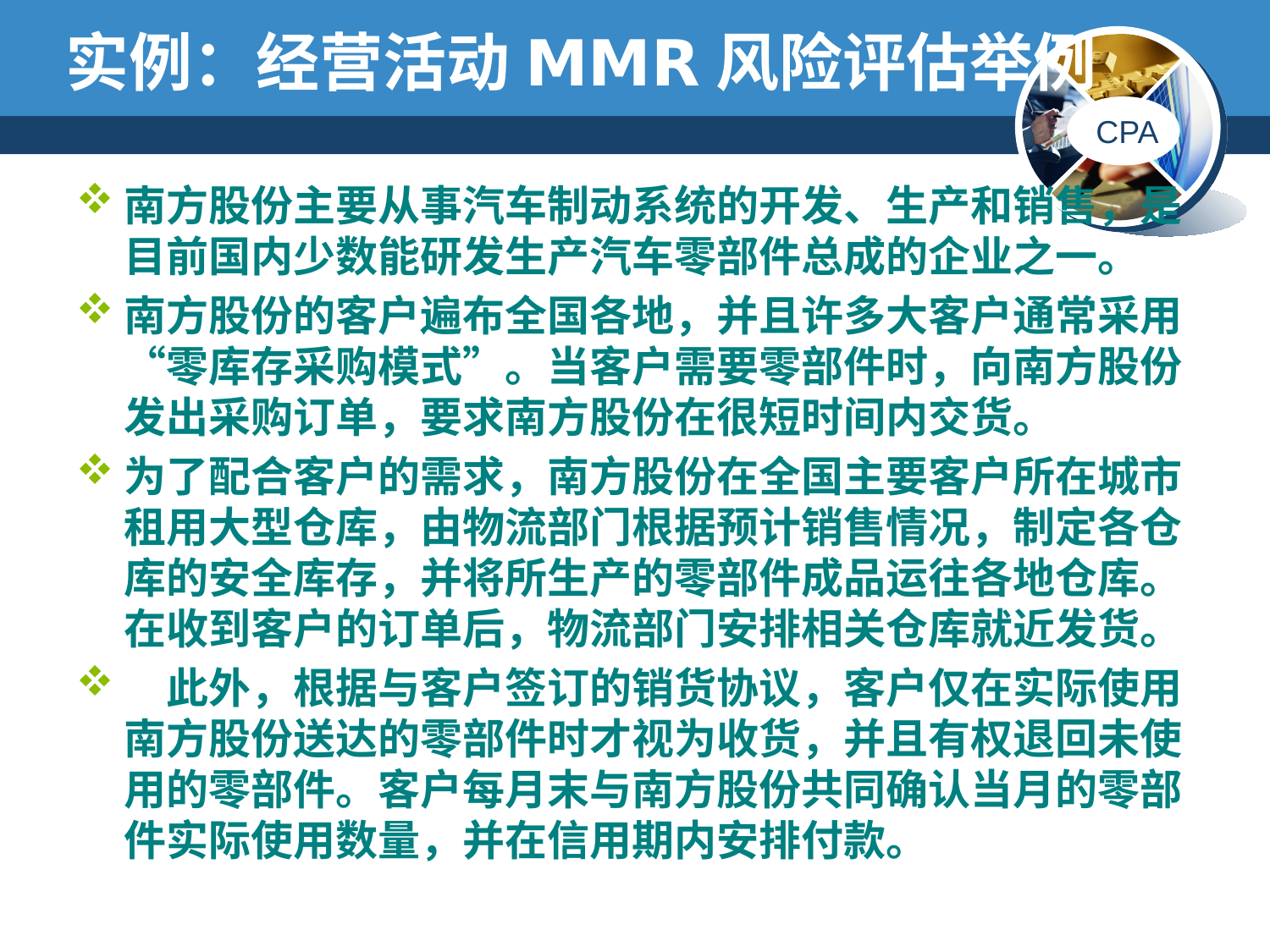

# 实例：经营活动MMR风险评估举例
南方股份主要从事汽车制动系统的开发、生产和销售，是目前国内少数能研发生产汽车零部件总成的企业之一。
南方股份的客户遍布全国各地，并且许多大客户通常采用“零库存采购模式”。当客户需要零部件时，向南方股份发出采购订单，要求南方股份在很短时间内交货。
为了配合客户的需求，南方股份在全国主要客户所在城市租用大型仓库，由物流部门根据预计销售情况，制定各仓库的安全库存，并将所生产的零部件成品运往各地仓库。在收到客户的订单后，物流部门安排相关仓库就近发货。
　此外，根据与客户签订的销货协议，客户仅在实际使用南方股份送达的零部件时才视为收货，并且有权退回未使用的零部件。客户每月末与南方股份共同确认当月的零部件实际使用数量，并在信用期内安排付款。